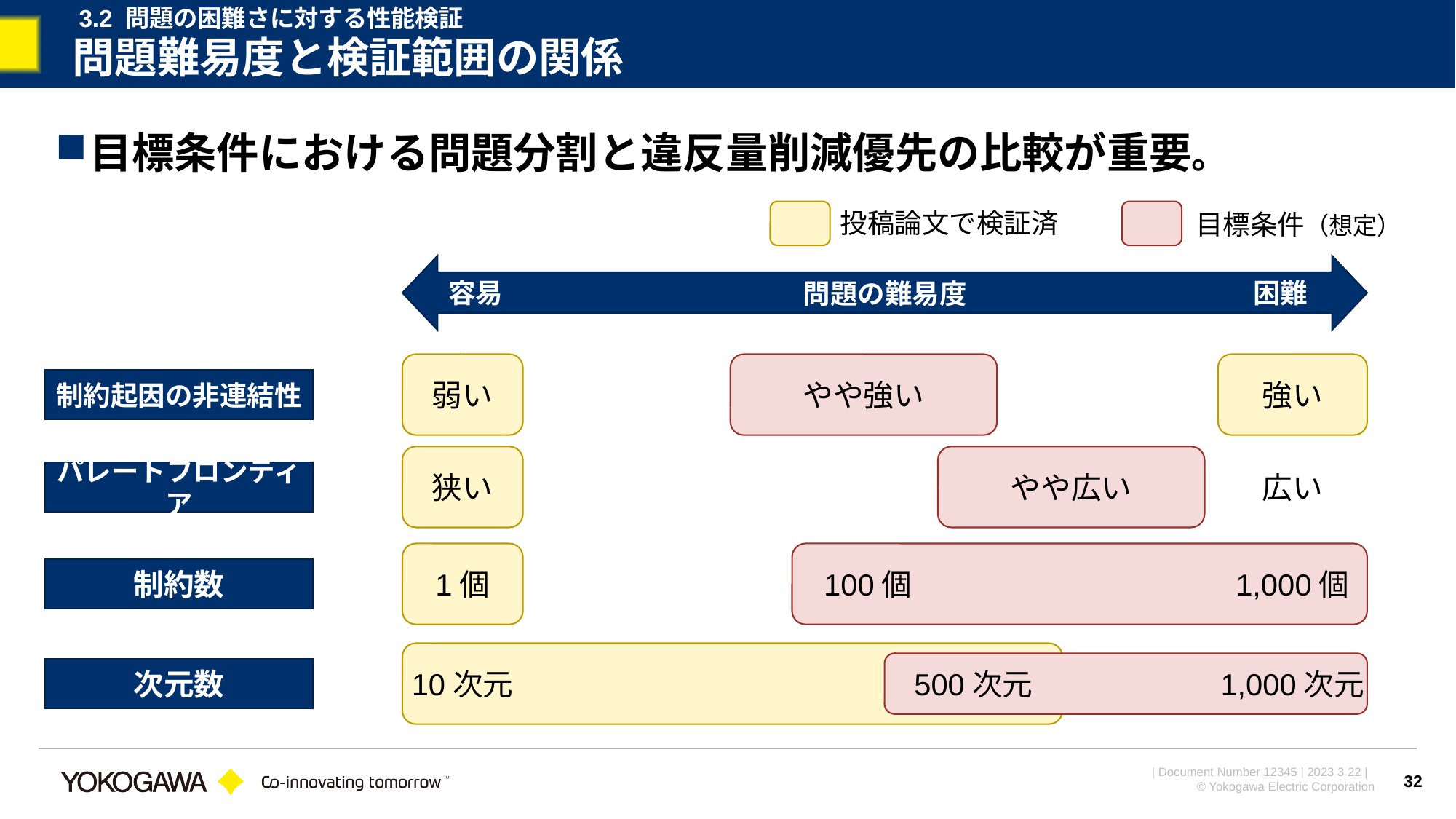

問題の難易度
3.2 問題の困難さに対する性能検証
# 問題難易度と検証範囲の関係
目標条件における問題分割と違反量削減優先の比較が重要。
投稿論文で検証済

目標条件（想定）
容易
困難

制約起因の非連結性
弱い
やや強い
強い

パレートフロンティア
狭い
やや広い
広い

制約数
1個
100個
1,000個

次元数
10次元
500次元
1,000次元
32